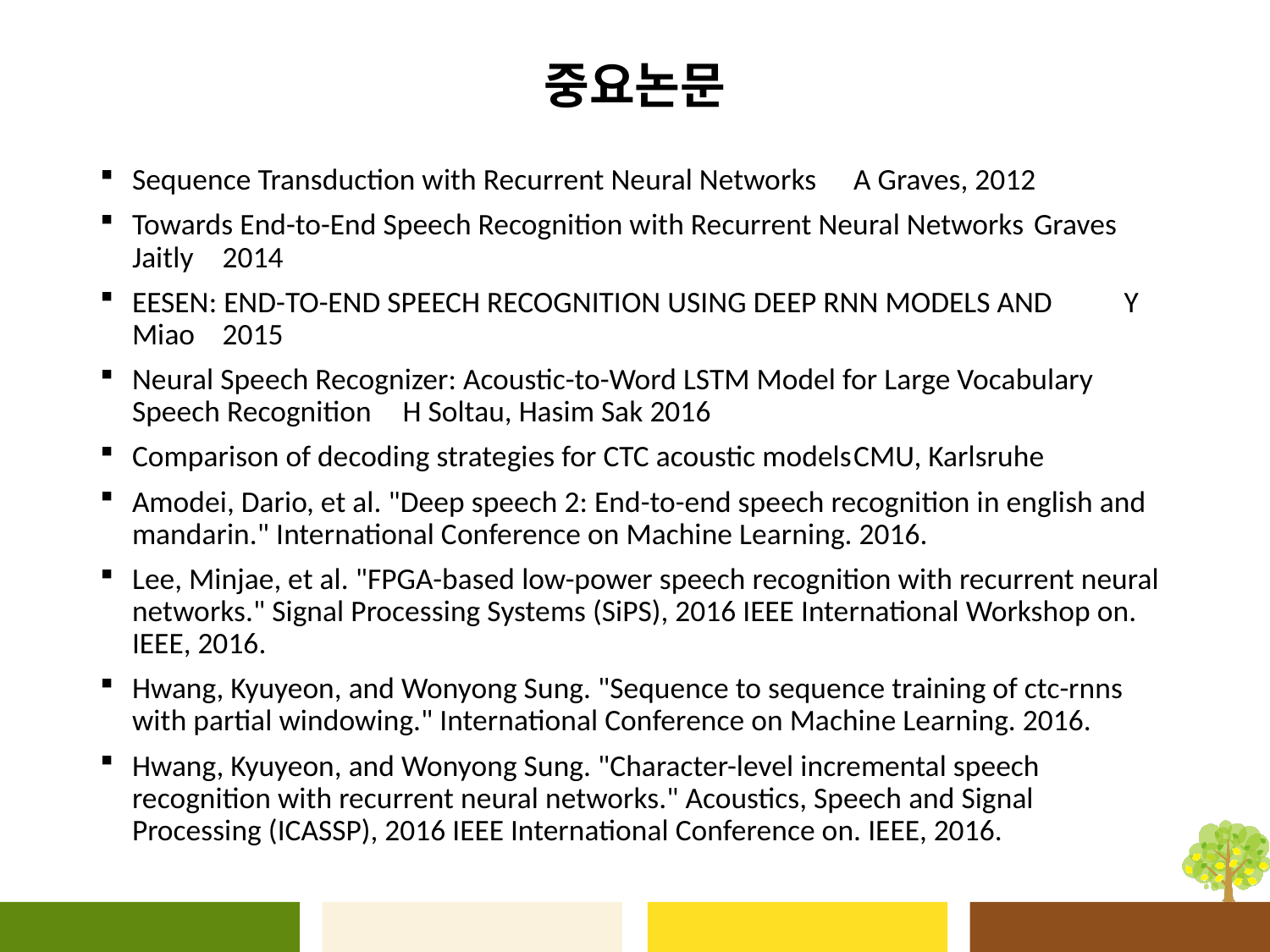

# 중요논문
Sequence Transduction with Recurrent Neural Networks	A Graves, 2012
Towards End-to-End Speech Recognition with Recurrent Neural Networks		Graves Jaitly	2014
EESEN: END-TO-END SPEECH RECOGNITION USING DEEP RNN MODELS AND 		Y Miao	2015
Neural Speech Recognizer: Acoustic-to-Word LSTM Model for Large Vocabulary Speech Recognition	H Soltau, Hasim Sak 2016
Comparison of decoding strategies for CTC acoustic models			CMU, Karlsruhe
Amodei, Dario, et al. "Deep speech 2: End-to-end speech recognition in english and mandarin." International Conference on Machine Learning. 2016.
Lee, Minjae, et al. "FPGA-based low-power speech recognition with recurrent neural networks." Signal Processing Systems (SiPS), 2016 IEEE International Workshop on. IEEE, 2016.
Hwang, Kyuyeon, and Wonyong Sung. "Sequence to sequence training of ctc-rnns with partial windowing." International Conference on Machine Learning. 2016.
Hwang, Kyuyeon, and Wonyong Sung. "Character-level incremental speech recognition with recurrent neural networks." Acoustics, Speech and Signal Processing (ICASSP), 2016 IEEE International Conference on. IEEE, 2016.